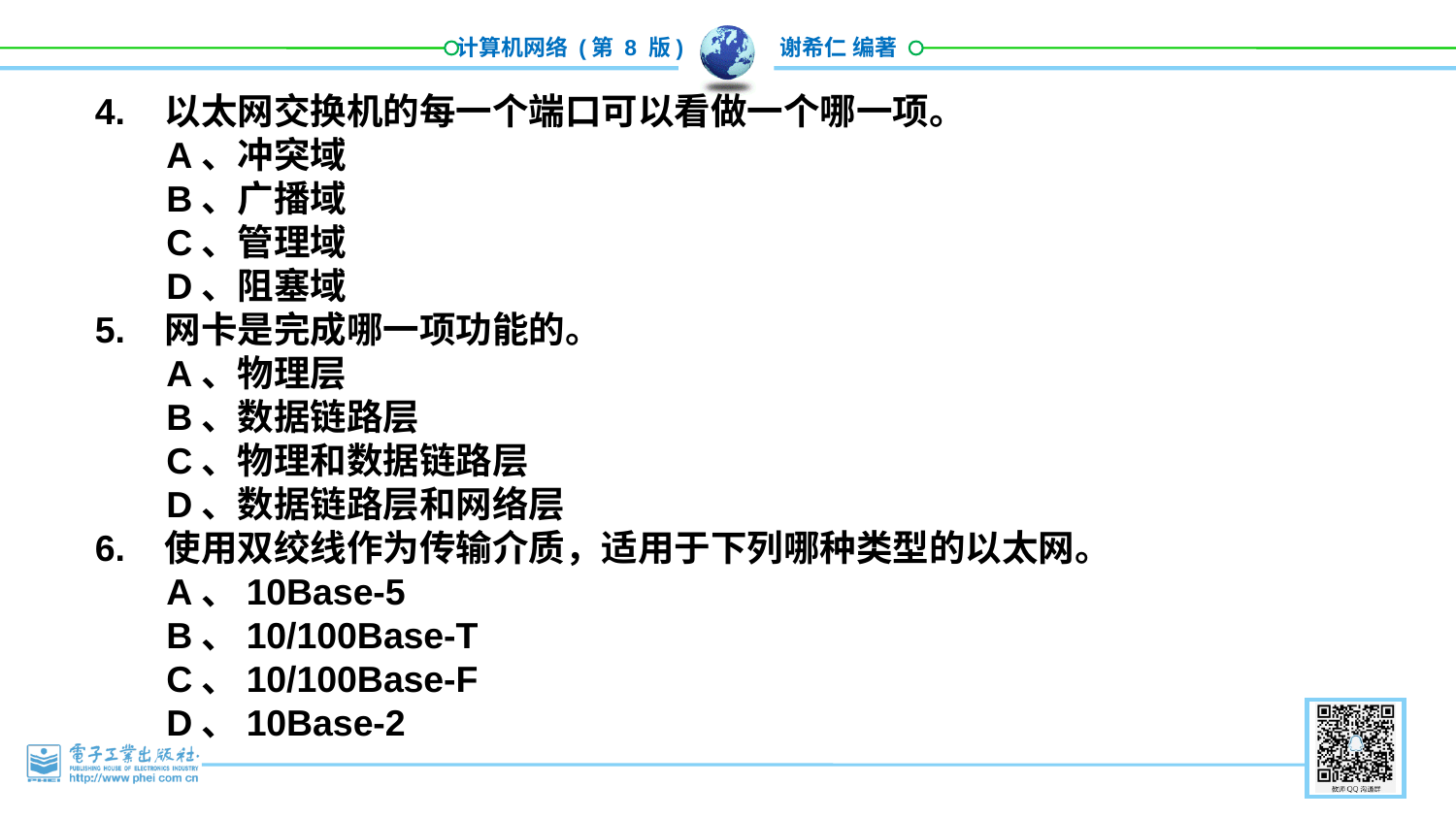

4.   以太网交换机的每一个端口可以看做一个哪一项。
       A、冲突域
       B、广播域
       C、管理域
       D、阻塞域
5.   网卡是完成哪一项功能的。
       A、物理层
       B、数据链路层
       C、物理和数据链路层
       D、数据链路层和网络层
6.   使用双绞线作为传输介质，适用于下列哪种类型的以太网。
       A、10Base-5
       B、10/100Base-T
       C、10/100Base-F
       D、10Base-2